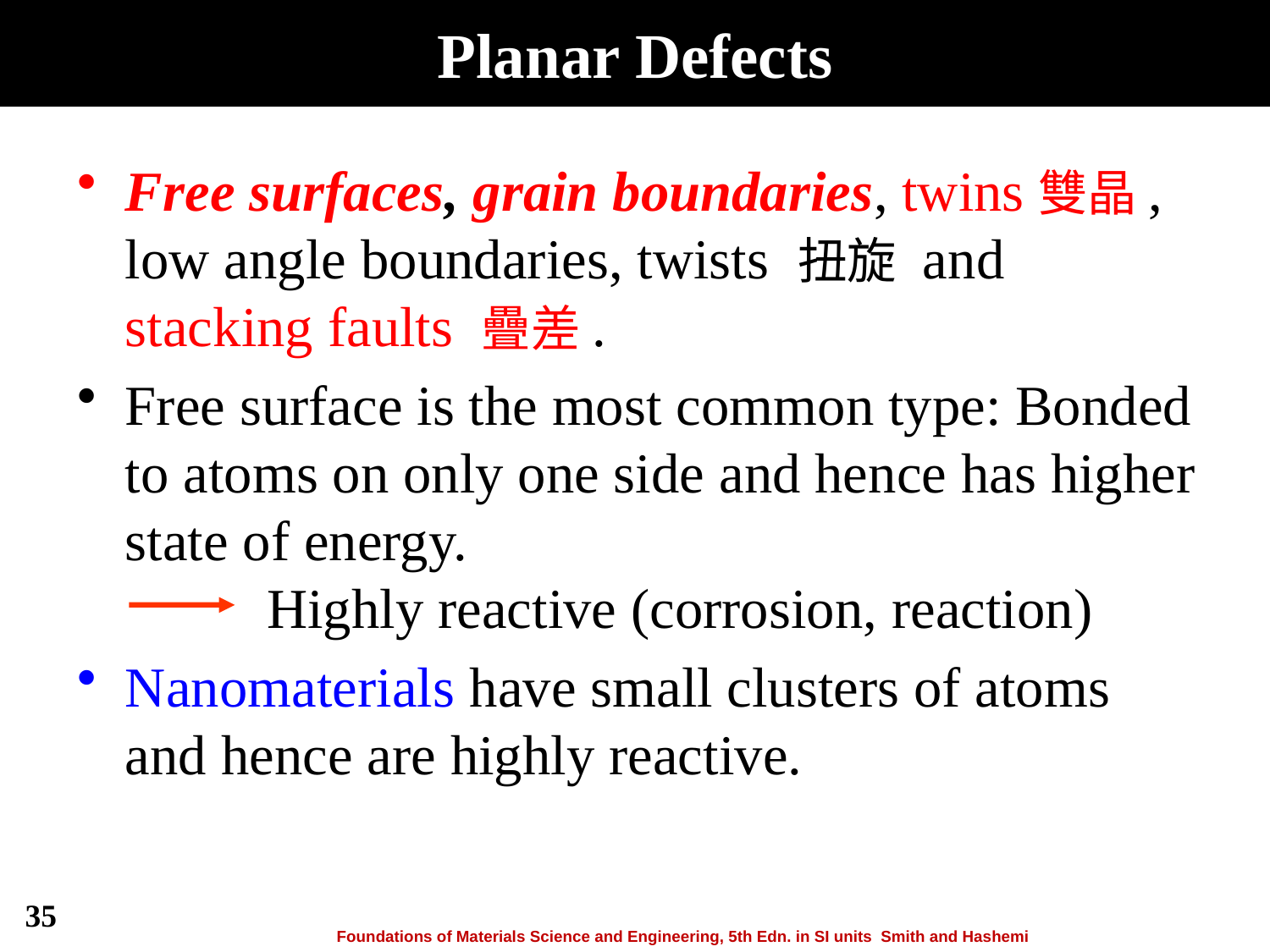

# Planar Defects
Free surfaces, grain boundaries, twins雙晶, low angle boundaries, twists 扭旋 and stacking faults 疊差.
Free surface is the most common type: Bonded to atoms on only one side and hence has higher state of energy.
          Highly reactive (corrosion, reaction)
Nanomaterials have small clusters of atoms and hence are highly reactive.

35